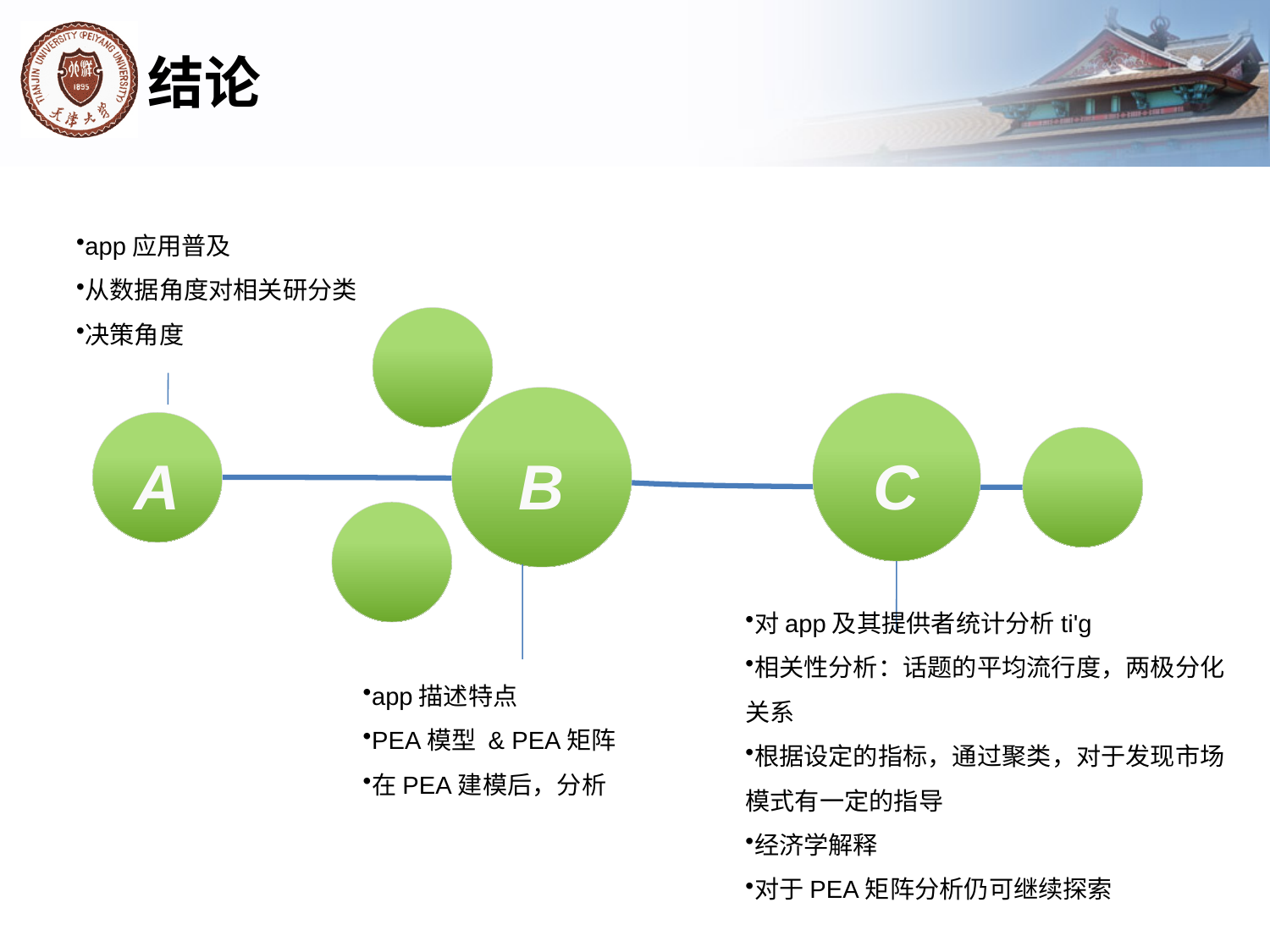

# 结论
app应用普及
从数据角度对相关研分类
决策角度

B
C
A

对app及其提供者统计分析ti'g
相关性分析：话题的平均流行度，两极分化关系
根据设定的指标，通过聚类，对于发现市场模式有一定的指导
经济学解释
对于PEA矩阵分析仍可继续探索

app描述特点
PEA模型 & PEA矩阵
在PEA建模后，分析
19